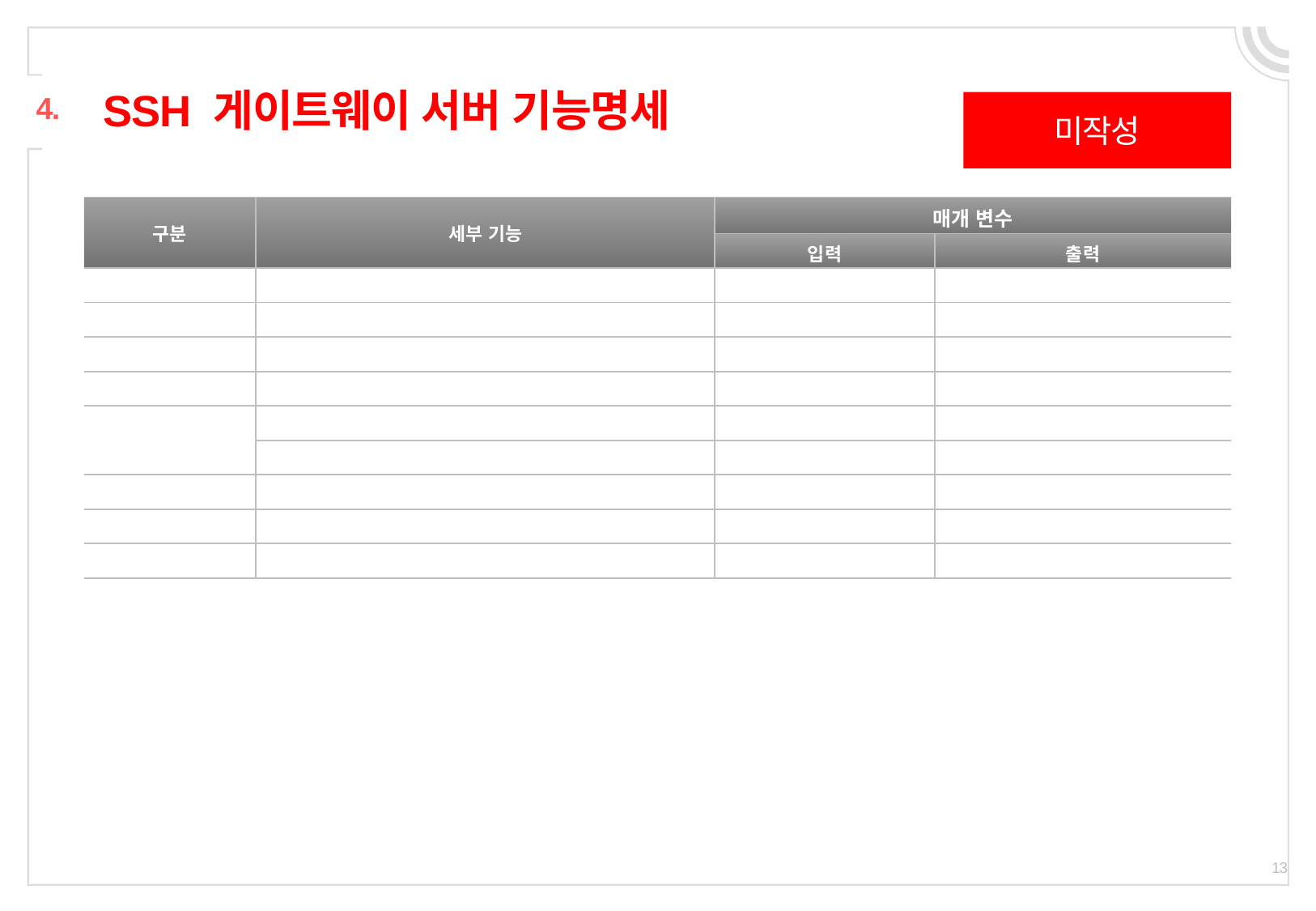

# SSH 게이트웨이 서버 기능명세
4.
미작성
| 구분 | 세부 기능 | 매개 변수 |  |
| --- | --- | --- | --- |
|  |  | 입력 | 출력 |
|  |  |  |  |
|  |  |  |  |
|  |  |  |  |
|  |  |  |  |
|  |  |  |  |
|  |  |  |  |
|  |  |  |  |
|  |  |  |  |
|  |  |  |  |